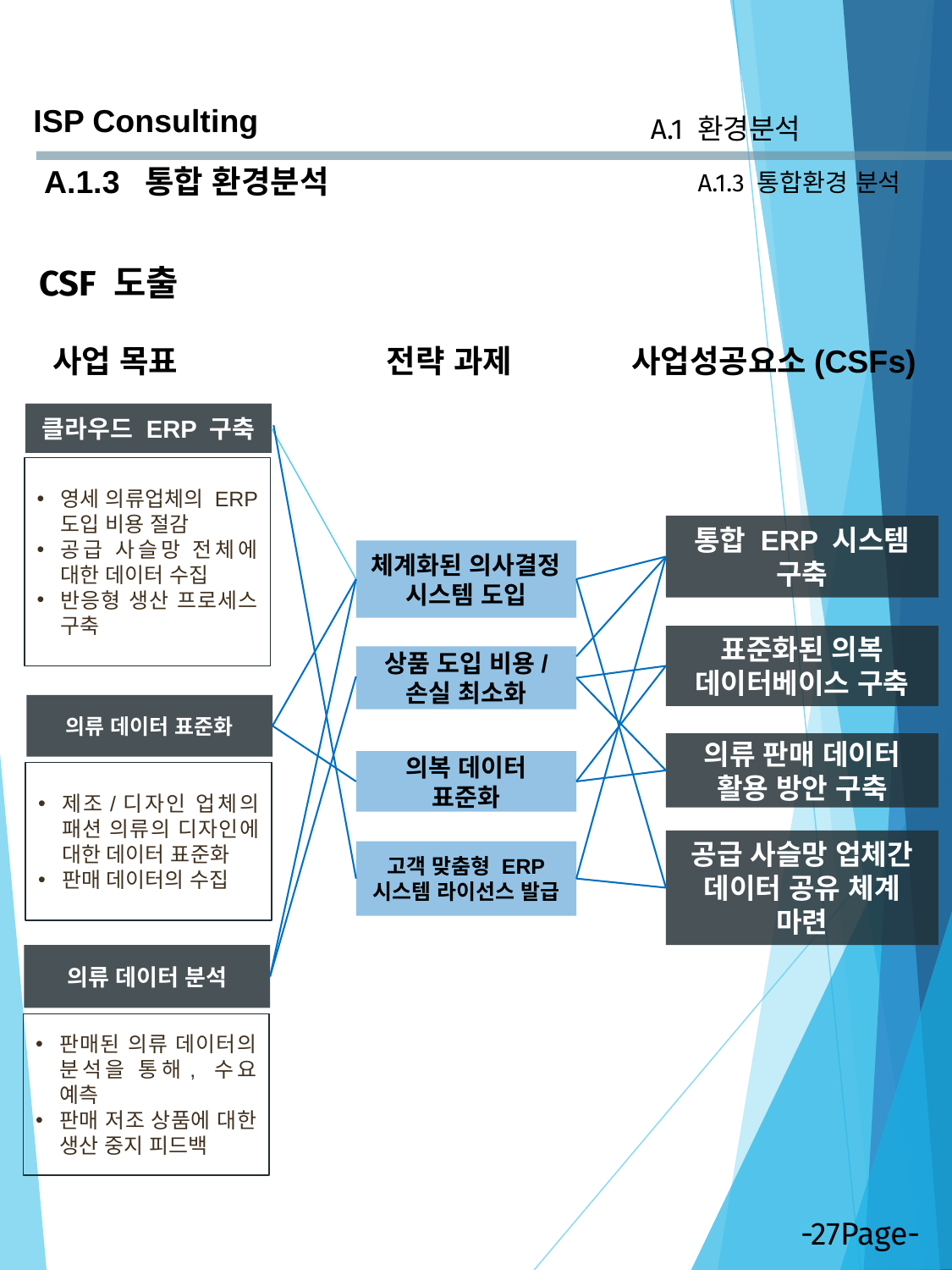

ISP Consulting
A.1 환경분석
A.1.3  통합 환경분석
A.1.3 통합환경 분석
CSF 도출
사업 목표
전략 과제
사업성공요소(CSFs)
클라우드 ERP 구축
영세 의류업체의 ERP 도입 비용 절감
공급 사슬망 전체에 대한 데이터 수집
반응형 생산 프로세스 구축
통합 ERP 시스템 구축
체계화된 의사결정 시스템 도입
표준화된 의복 데이터베이스 구축
상품 도입 비용/ 손실 최소화
의류 데이터 표준화
제조/디자인 업체의 패션 의류의 디자인에 대한 데이터 표준화
판매 데이터의 수집
의류 판매 데이터 활용 방안 구축
의복 데이터 표준화
공급 사슬망 업체간 데이터 공유 체계 마련
고객 맞춤형 ERP 시스템 라이선스 발급
의류 데이터 분석
판매된 의류 데이터의 분석을 통해, 수요 예측
판매 저조 상품에 대한 생산 중지 피드백
-27Page-